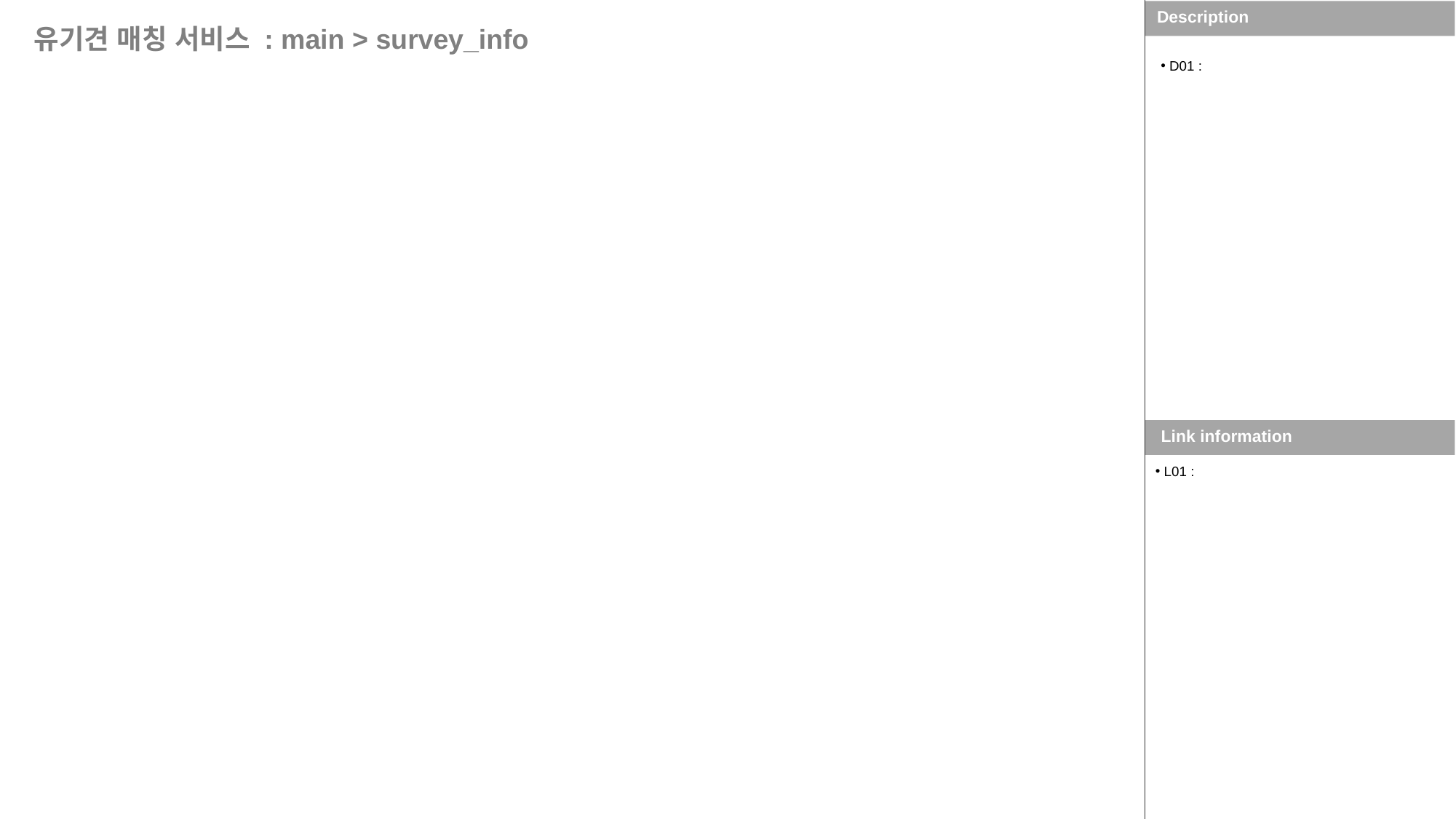

Description

유기견 매칭 서비스 : main > survey_info
 D01 :

Link information
 L01 :